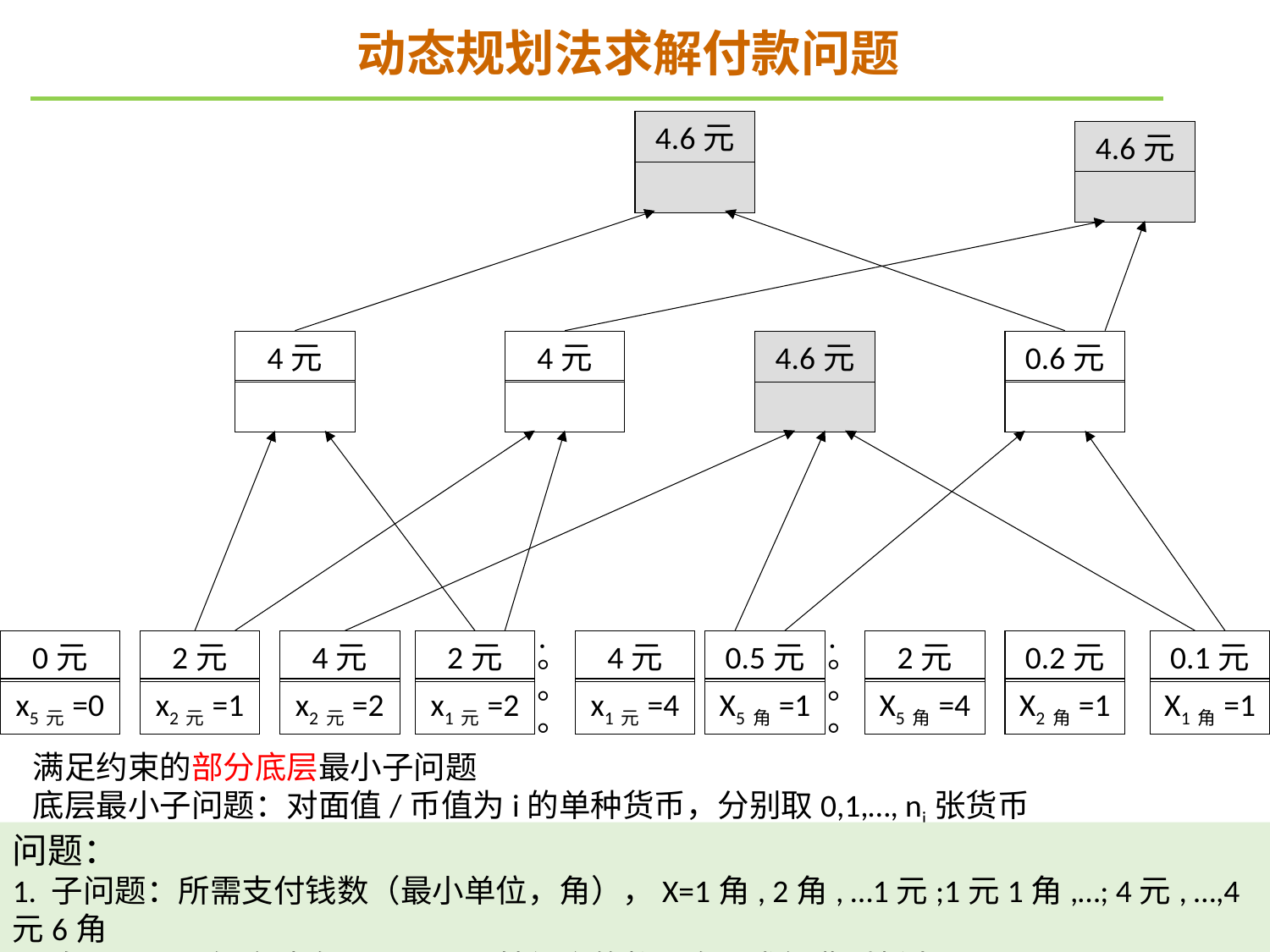

# 动态规划法求解付款问题
4.6元

4.6元

4元

4元

4.6元

0.6元

0元
x5元=0
2元
x2元=1
4元
x2元=2
2元
x1元=2
.。。。
4元
x1元=4
0.5元
X5角=1
.。。。
2元
X5角=4
0.2元
X2角=1
0.1元
X1角=1
满足约束的部分底层最小子问题
底层最小子问题：对面值/币值为i的单种货币，分别取0,1,…, ni张货币
问题：
1. 子问题：所需支付钱数（最小单位，角），X=1角, 2角, …1元;1元1角,…; 4元, …,4元6角
2. 自上而下分解方法多，子问题及其组合的数目多，求解费时耗力

2024/12/2
9